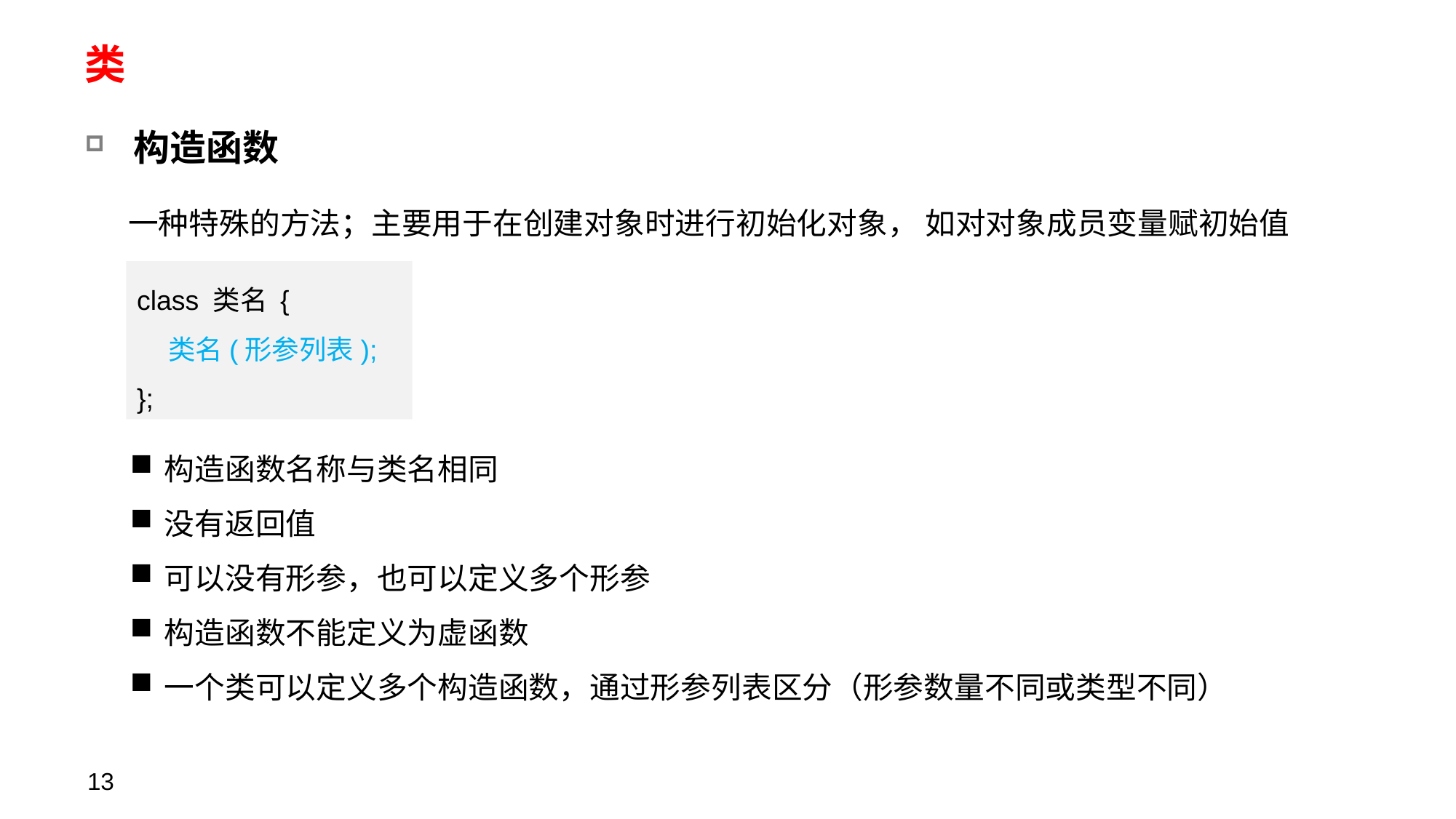

# 类
构造函数
一种特殊的方法；主要用于在创建对象时进行初始化对象， 如对对象成员变量赋初始值
class 类名 {
    类名(形参列表);
};
构造函数名称与类名相同
没有返回值
可以没有形参，也可以定义多个形参
构造函数不能定义为虚函数
一个类可以定义多个构造函数，通过形参列表区分（形参数量不同或类型不同）
13